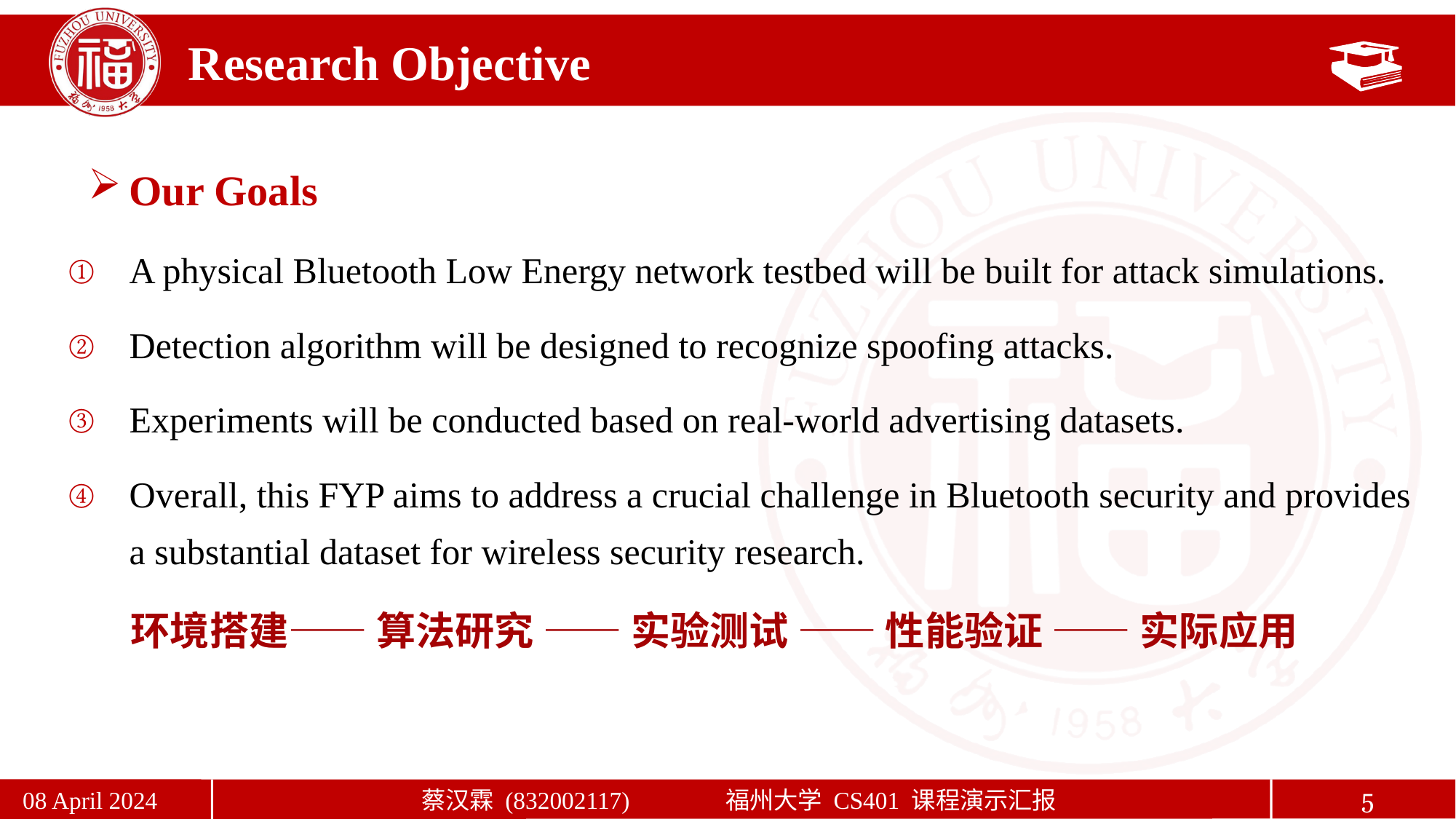

# Research Objective
Our Goals
A physical Bluetooth Low Energy network testbed will be built for attack simulations.
Detection algorithm will be designed to recognize spoofing attacks.
Experiments will be conducted based on real-world advertising datasets.
Overall, this FYP aims to address a crucial challenge in Bluetooth security and provides a substantial dataset for wireless security research.
      环境搭建—— 算法研究 —— 实验测试 —— 性能验证 —— 实际应用